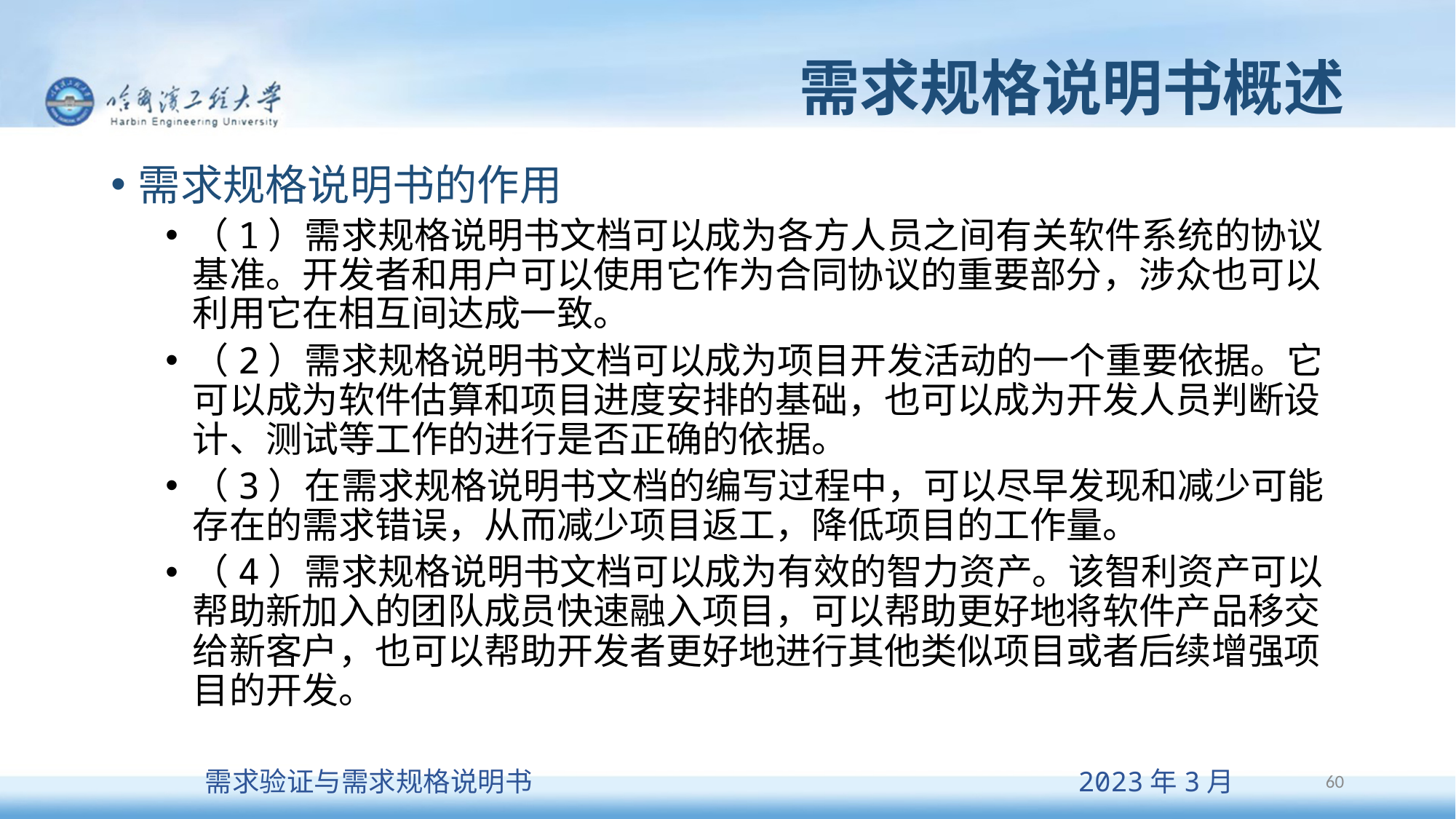

# 需求规格说明书概述
需求规格说明书的作用
（1）需求规格说明书文档可以成为各方人员之间有关软件系统的协议基准。开发者和用户可以使用它作为合同协议的重要部分，涉众也可以利用它在相互间达成一致。
（2）需求规格说明书文档可以成为项目开发活动的一个重要依据。它可以成为软件估算和项目进度安排的基础，也可以成为开发人员判断设计、测试等工作的进行是否正确的依据。
（3）在需求规格说明书文档的编写过程中，可以尽早发现和减少可能存在的需求错误，从而减少项目返工，降低项目的工作量。
（4）需求规格说明书文档可以成为有效的智力资产。该智利资产可以帮助新加入的团队成员快速融入项目，可以帮助更好地将软件产品移交给新客户，也可以帮助开发者更好地进行其他类似项目或者后续增强项目的开发。
60